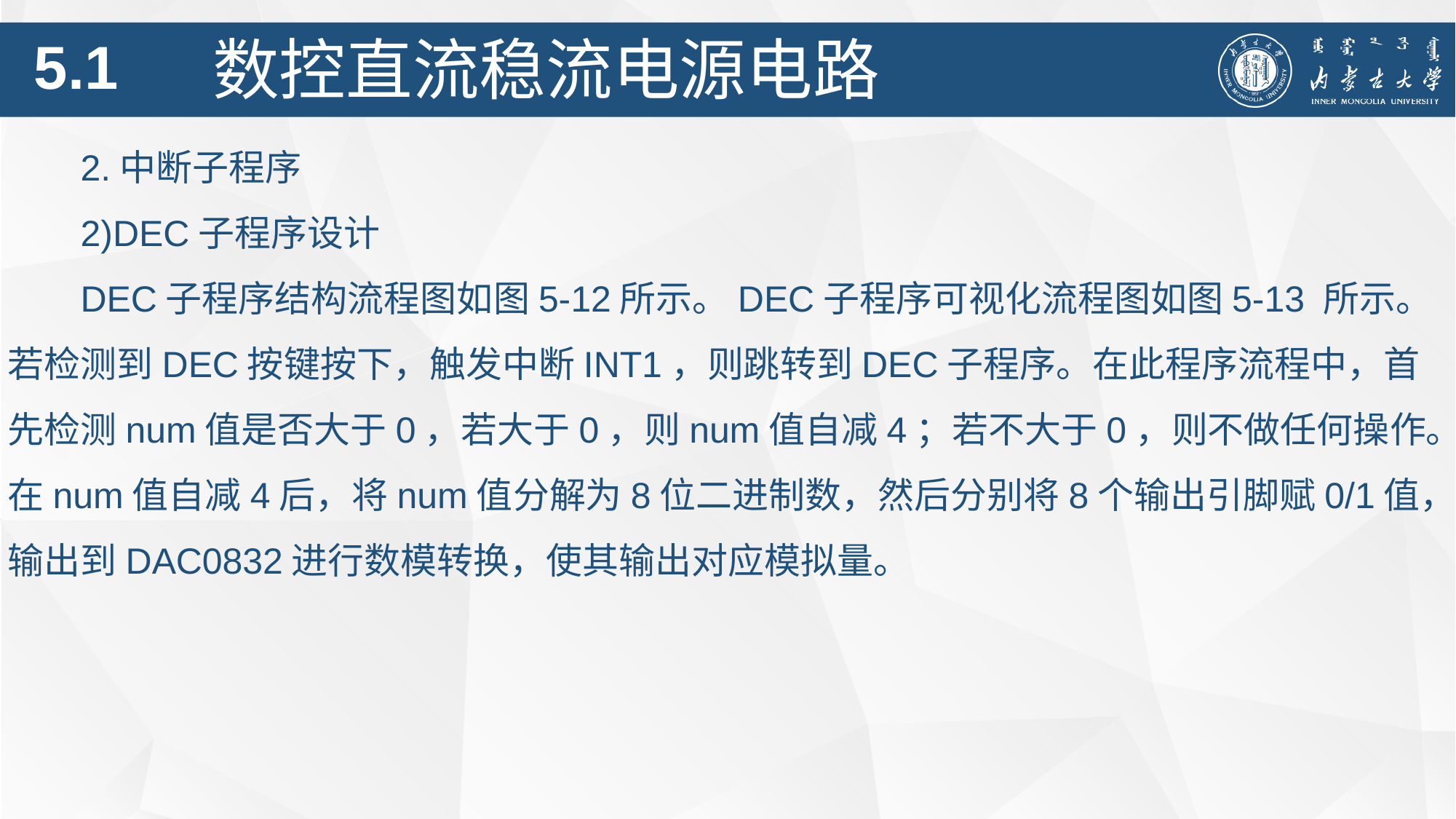

5.1
数控直流稳流电源电路

2.中断子程序
2)DEC子程序设计
DEC子程序结构流程图如图5-12所示。DEC子程序可视化流程图如图5-13 所示。若检测到DEC按键按下，触发中断INT1，则跳转到DEC子程序。在此程序流程中，首先检测num值是否大于0，若大于0，则num值自减4；若不大于0，则不做任何操作。在num值自减4后，将num值分解为8位二进制数，然后分别将8个输出引脚赋0/1值，输出到DAC0832进行数模转换，使其输出对应模拟量。